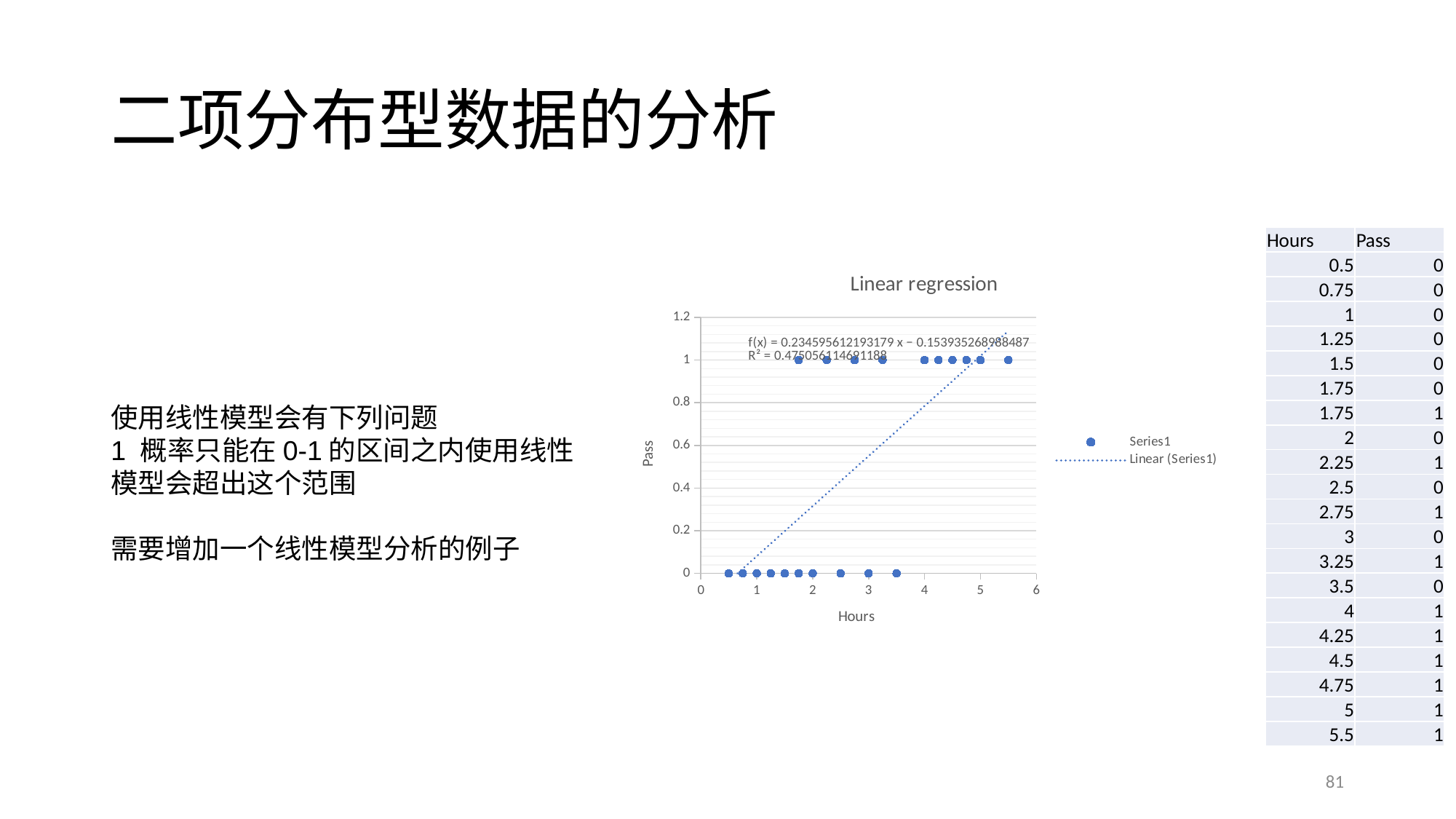

# 二项分布型数据的分析
| Hours | Pass |
| --- | --- |
| 0.5 | 0 |
| 0.75 | 0 |
| 1 | 0 |
| 1.25 | 0 |
| 1.5 | 0 |
| 1.75 | 0 |
| 1.75 | 1 |
| 2 | 0 |
| 2.25 | 1 |
| 2.5 | 0 |
| 2.75 | 1 |
| 3 | 0 |
| 3.25 | 1 |
| 3.5 | 0 |
| 4 | 1 |
| 4.25 | 1 |
| 4.5 | 1 |
| 4.75 | 1 |
| 5 | 1 |
| 5.5 | 1 |

### Chart: Linear regression

| Category |  |
|---|---|
使用线性模型会有下列问题
1 概率只能在0-1的区间之内使用线性模型会超出这个范围

需要增加一个线性模型分析的例子
81